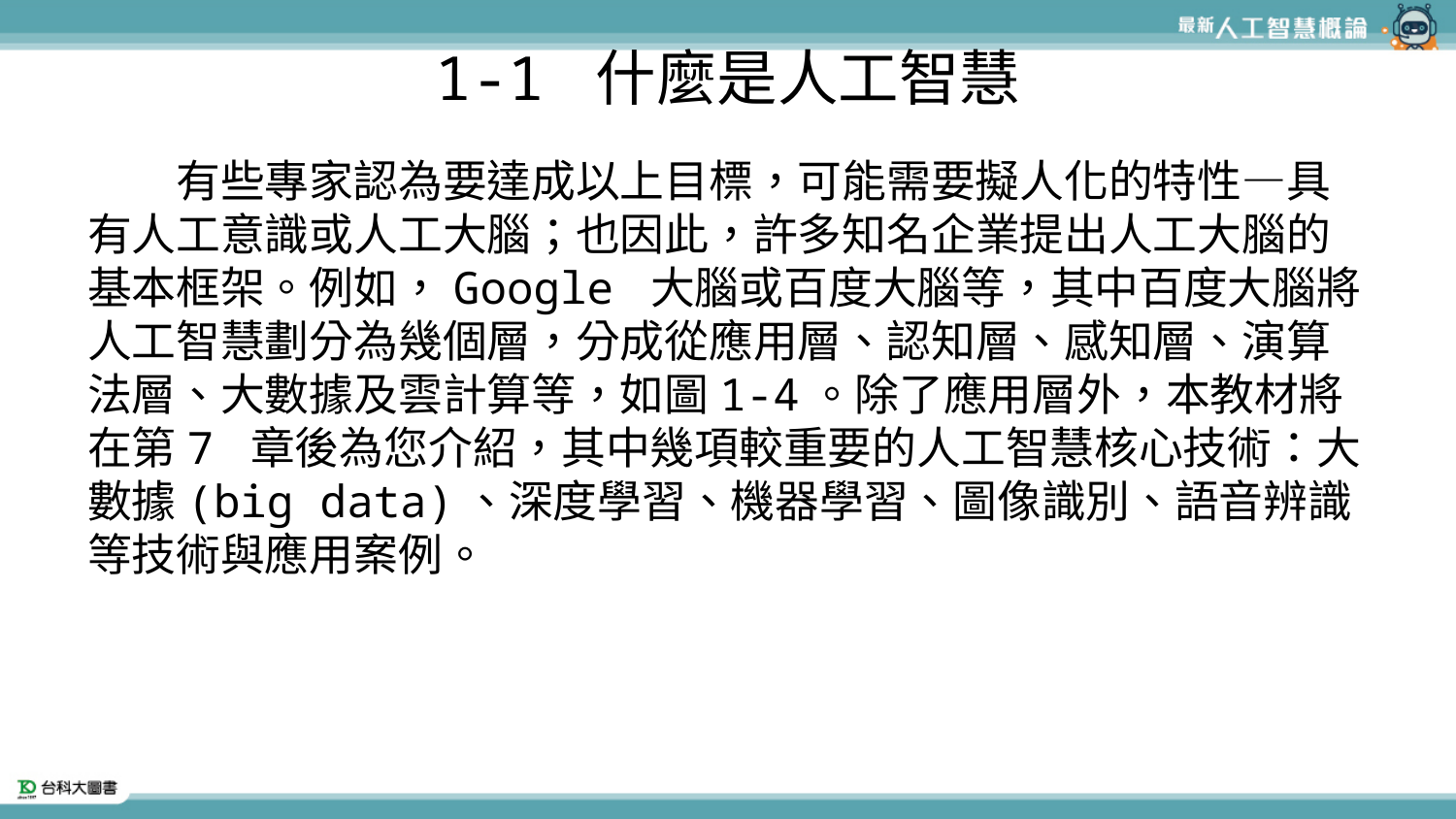

# 1-1 什麼是人工智慧
　　有些專家認為要達成以上目標，可能需要擬人化的特性—具有人工意識或人工大腦；也因此，許多知名企業提出人工大腦的基本框架。例如，Google 大腦或百度大腦等，其中百度大腦將人工智慧劃分為幾個層，分成從應用層、認知層、感知層、演算法層、大數據及雲計算等，如圖1-4。除了應用層外，本教材將在第7 章後為您介紹，其中幾項較重要的人工智慧核心技術：大數據(big data)、深度學習、機器學習、圖像識別、語音辨識等技術與應用案例。